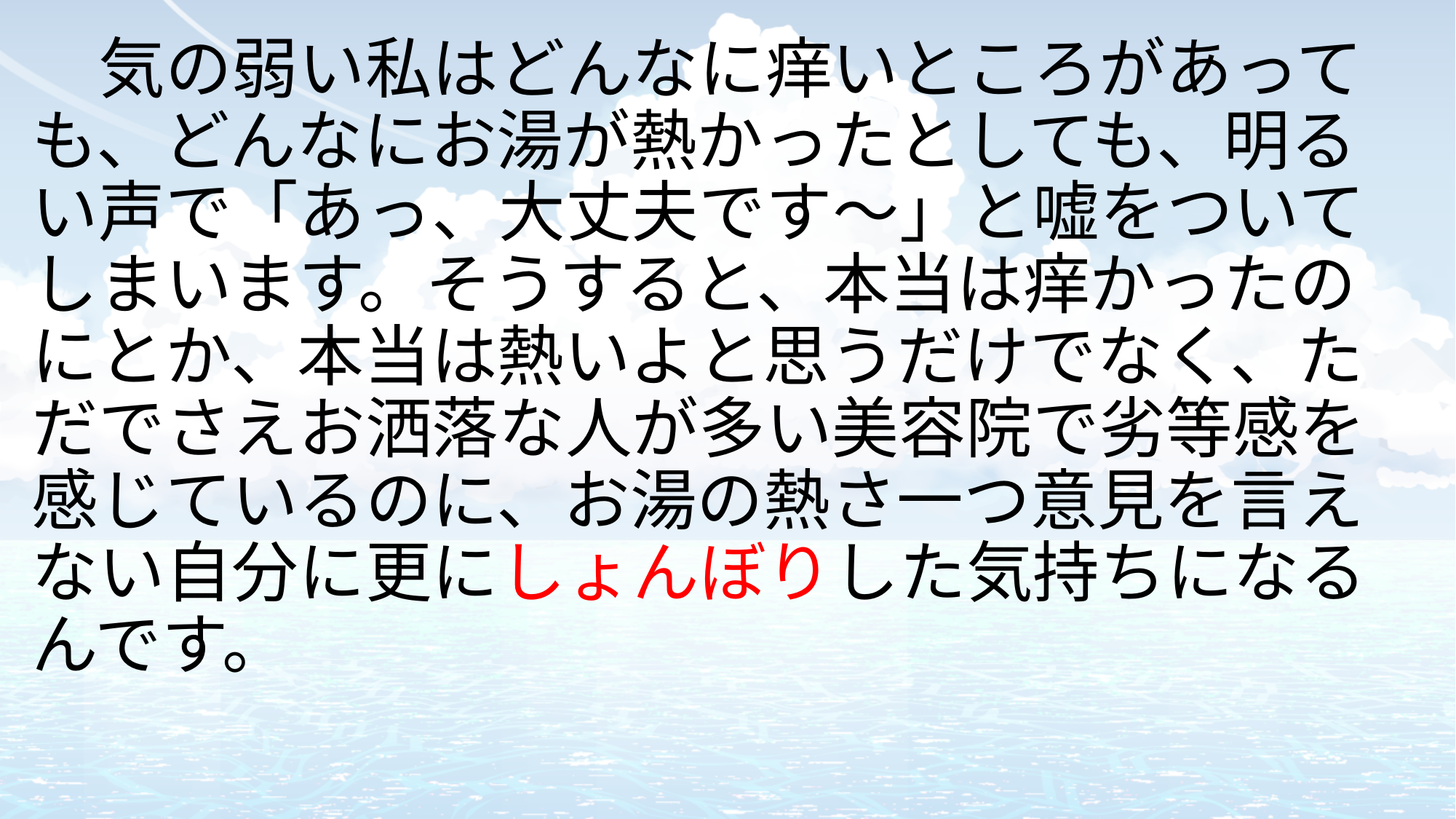

気の弱い私はどんなに痒いところがあっても、どんなにお湯が熱かったとしても、明るい声で「あっ、大丈夫です〜」と嘘をついてしまいます。そうすると、本当は痒かったのにとか、本当は熱いよと思うだけでなく、ただでさえお洒落な人が多い美容院で劣等感を感じているのに、お湯の熱さ一つ意見を言えない自分に更にしょんぼりした気持ちになるんです。